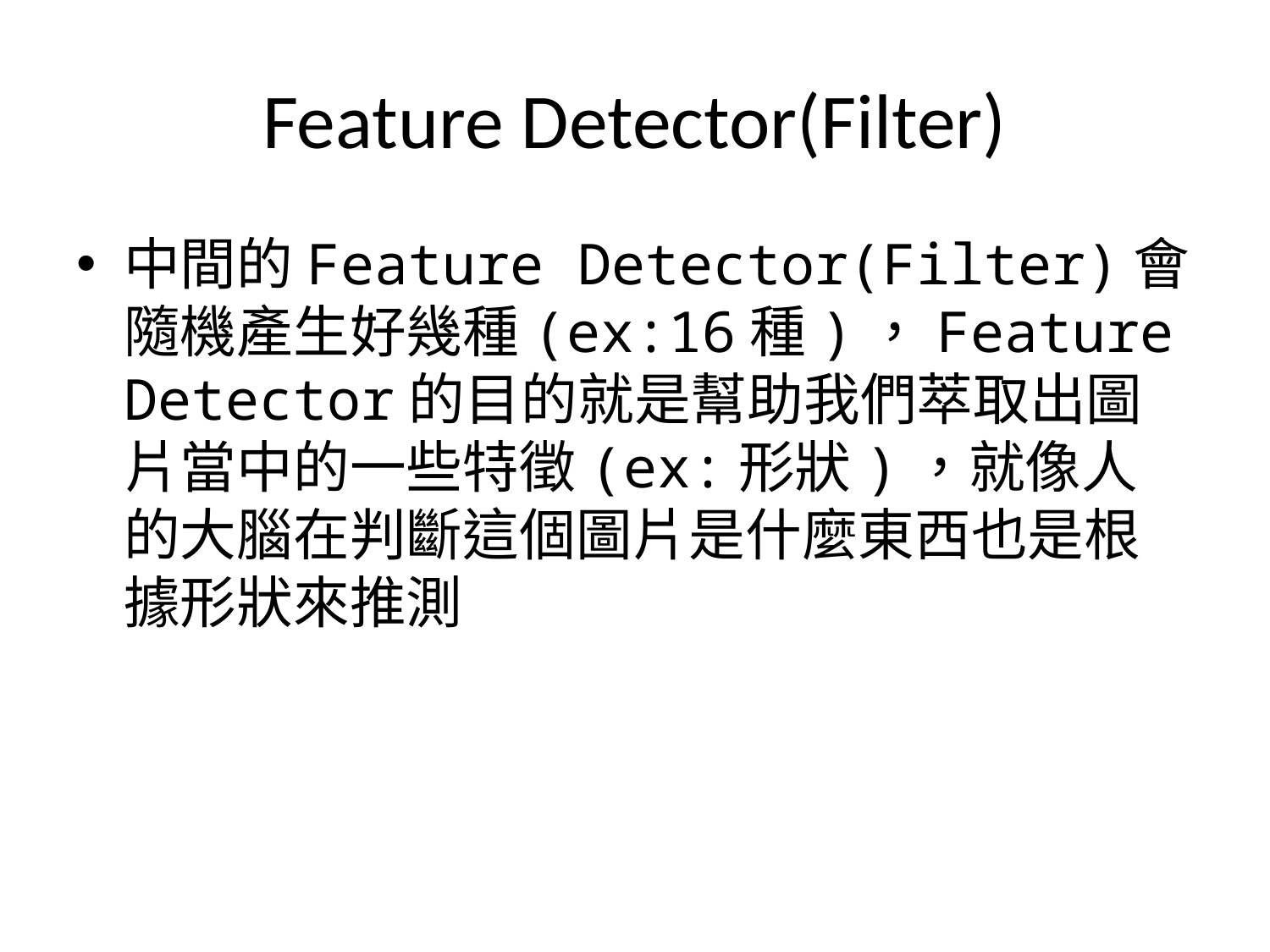

# Feature Detector(Filter)
中間的Feature Detector(Filter)會隨機產生好幾種(ex:16種)，Feature Detector的目的就是幫助我們萃取出圖片當中的一些特徵(ex:形狀)，就像人的大腦在判斷這個圖片是什麼東西也是根據形狀來推測